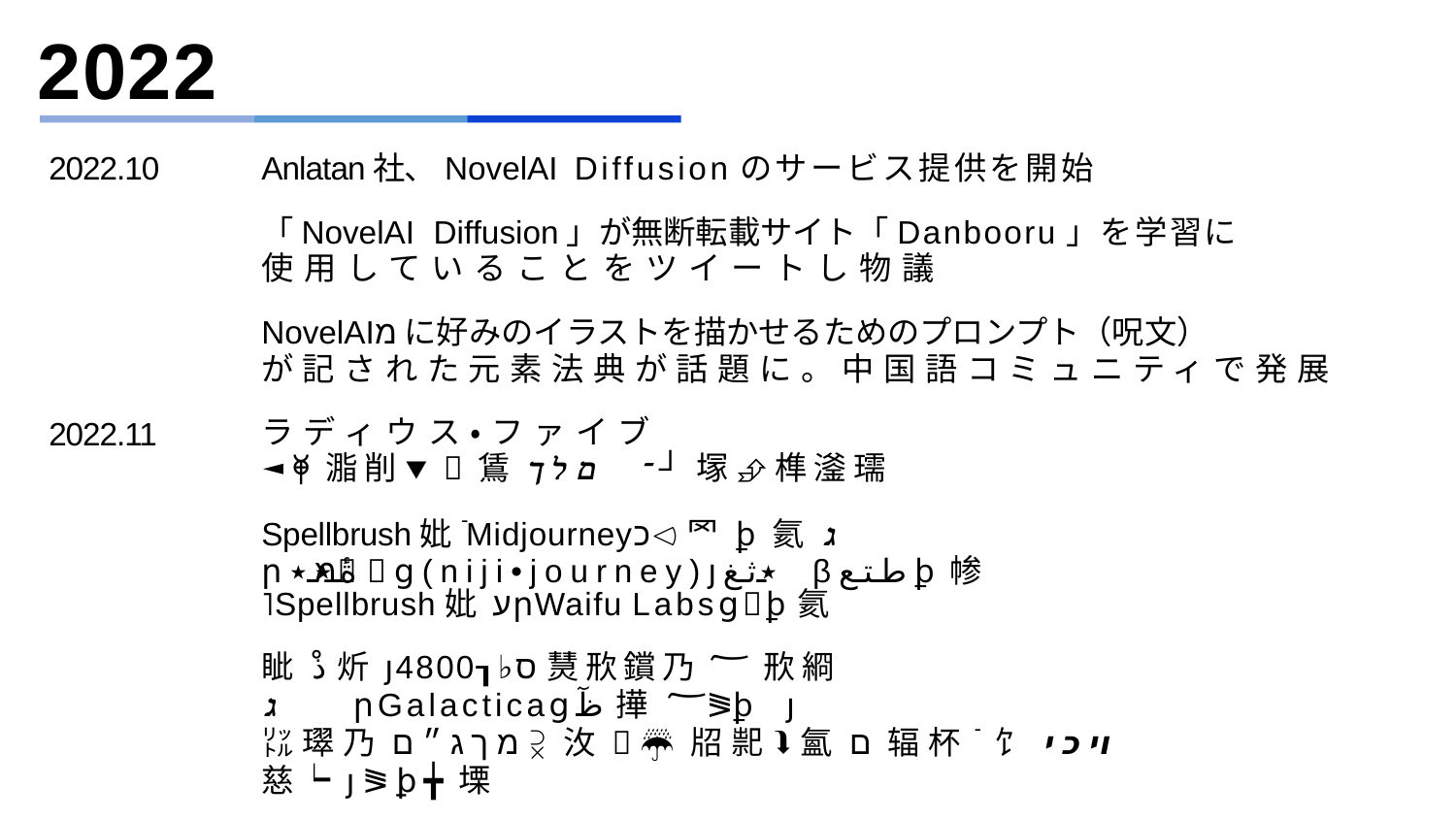

# 2022

2022.10
Anlatan社、NovelAI Diffusionのサービス提供を開始
「NovelAI Diffusion」が無断転載サイト「Danbooru」を学習に
使用していることをツイートし物議
NovelAIמに好みのイラストを描かせるためのプロンプト（呪文）
が記された元素法典が話題に。中国語コミュニティで発展
ラディウス・ファイブ
◄⯥㴯削⯆׷鵀־׊םלך┘塜⮵榫㵚瓀
Spellbrush妣ֿMidjourneyכ⪦⺱ꝧ氦׊ג րמ׋ةٔ٭ؼ٭ց(niji•journey)յؠٞ٭ثغβطتعꝧ㡎
˥Spellbrush妣עրWaifu Labsց׵ꝧ氦
眦ْذ炘յ4800┒♭ס熭㰢鑜乃؅㰢綗׈׎גրGalacticaցظٓ撶؅⪜ꝧ׌׾׵յ
㍑璻乃מךג׼״ם⫂㳊׷☔牊䄐⮯氳ם辐杯ֿ⻠ױ׿׾כ׊י慈 ┕յ⪜ꝧ╈塛
2022.11